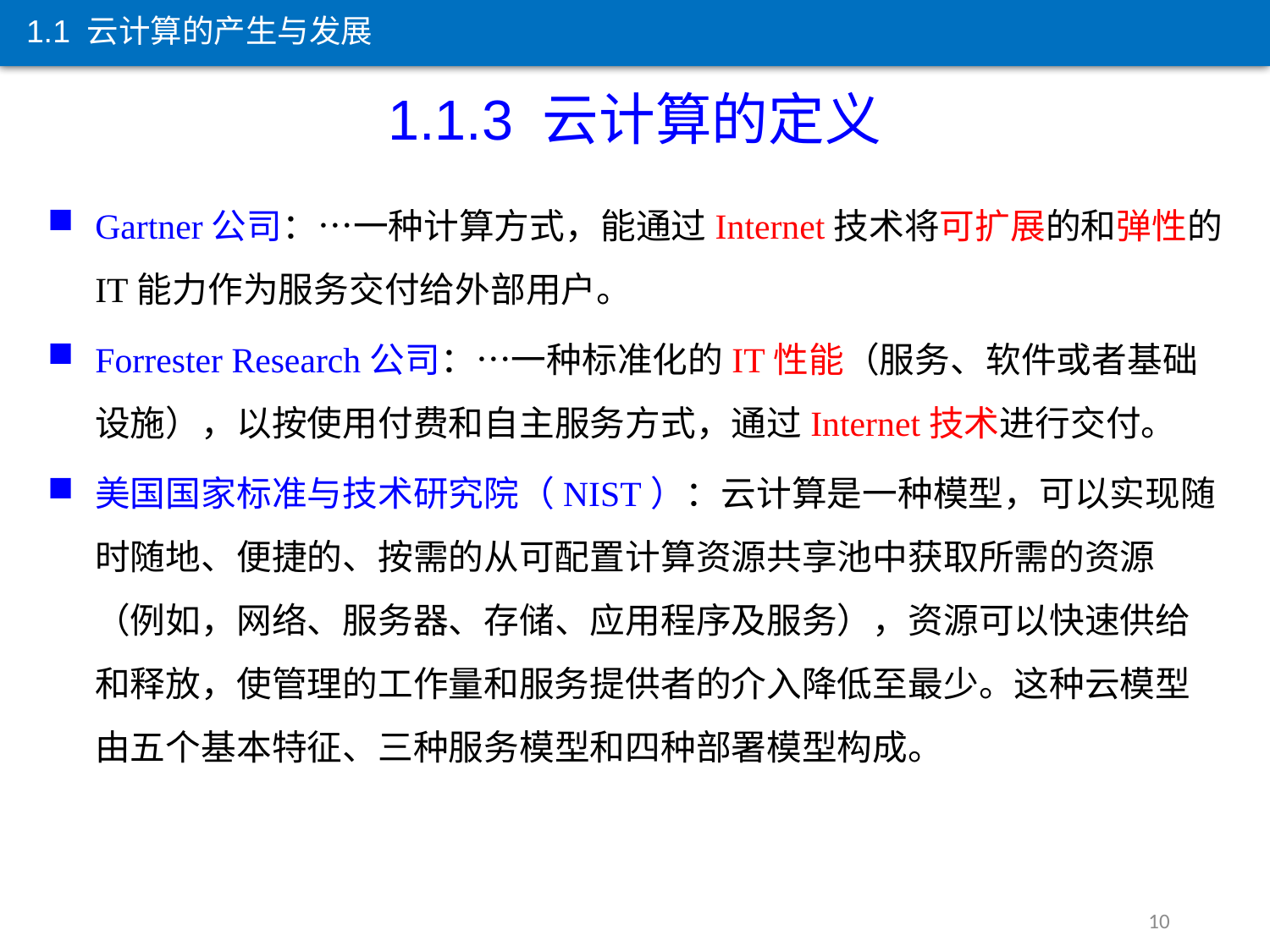

1.1 云计算的产生与发展
1.1.3 云计算的定义
Gartner公司：…一种计算方式，能通过Internet技术将可扩展的和弹性的IT能力作为服务交付给外部用户。
Forrester Research公司：…一种标准化的IT性能（服务、软件或者基础设施），以按使用付费和自主服务方式，通过Internet技术进行交付。
美国国家标准与技术研究院（NIST）：云计算是一种模型，可以实现随时随地、便捷的、按需的从可配置计算资源共享池中获取所需的资源（例如，网络、服务器、存储、应用程序及服务），资源可以快速供给和释放，使管理的工作量和服务提供者的介入降低至最少。这种云模型由五个基本特征、三种服务模型和四种部署模型构成。

10